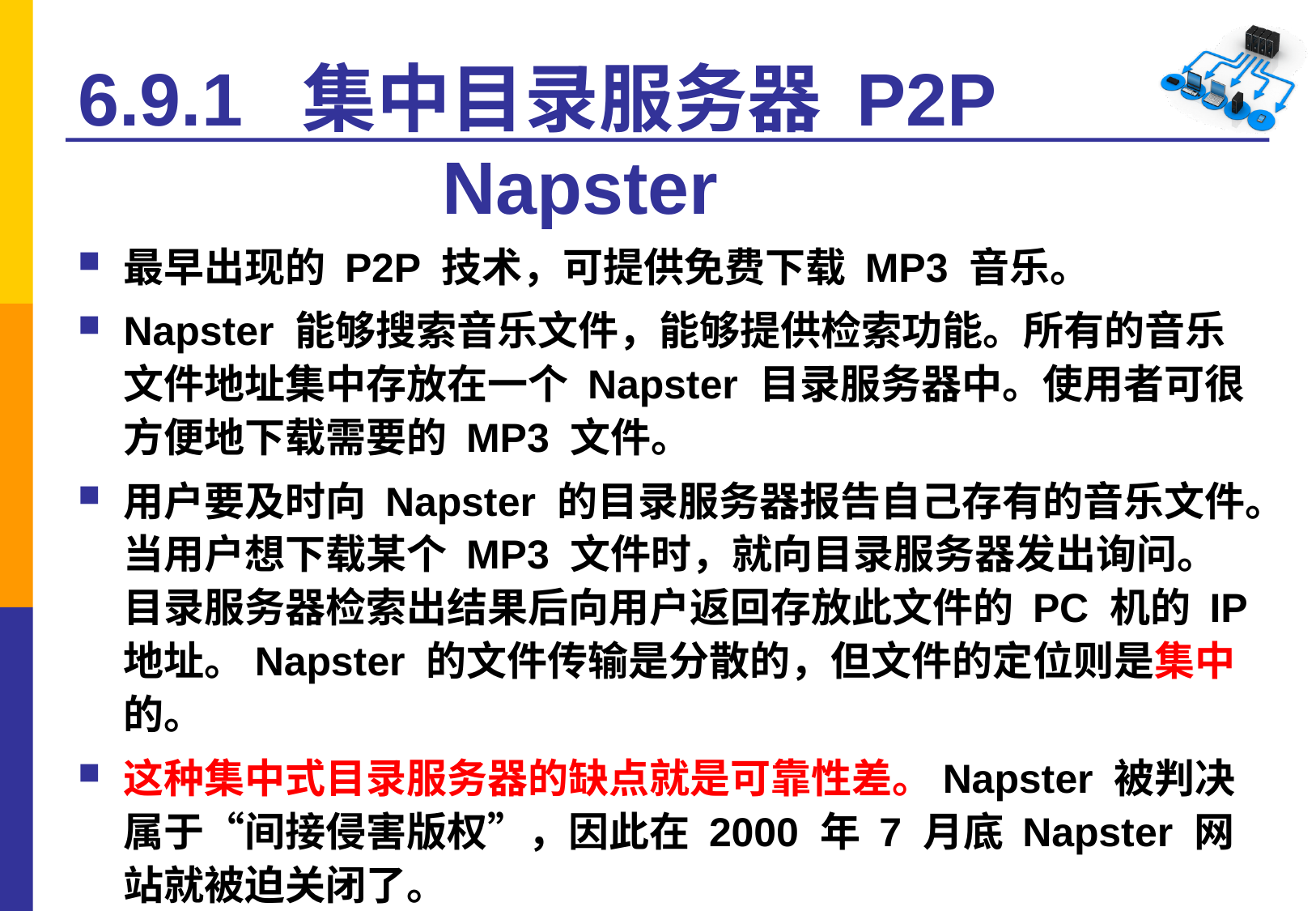

# 6.9.1  集中目录服务器 P2P Napster
最早出现的 P2P 技术，可提供免费下载 MP3 音乐。
Napster 能够搜索音乐文件，能够提供检索功能。所有的音乐文件地址集中存放在一个 Napster 目录服务器中。使用者可很方便地下载需要的 MP3 文件。
用户要及时向 Napster 的目录服务器报告自己存有的音乐文件。当用户想下载某个 MP3 文件时，就向目录服务器发出询问。目录服务器检索出结果后向用户返回存放此文件的 PC 机的 IP 地址。Napster 的文件传输是分散的，但文件的定位则是集中的。
这种集中式目录服务器的缺点就是可靠性差。Napster 被判决属于“间接侵害版权”，因此在 2000 年 7 月底 Napster 网站就被迫关闭了。